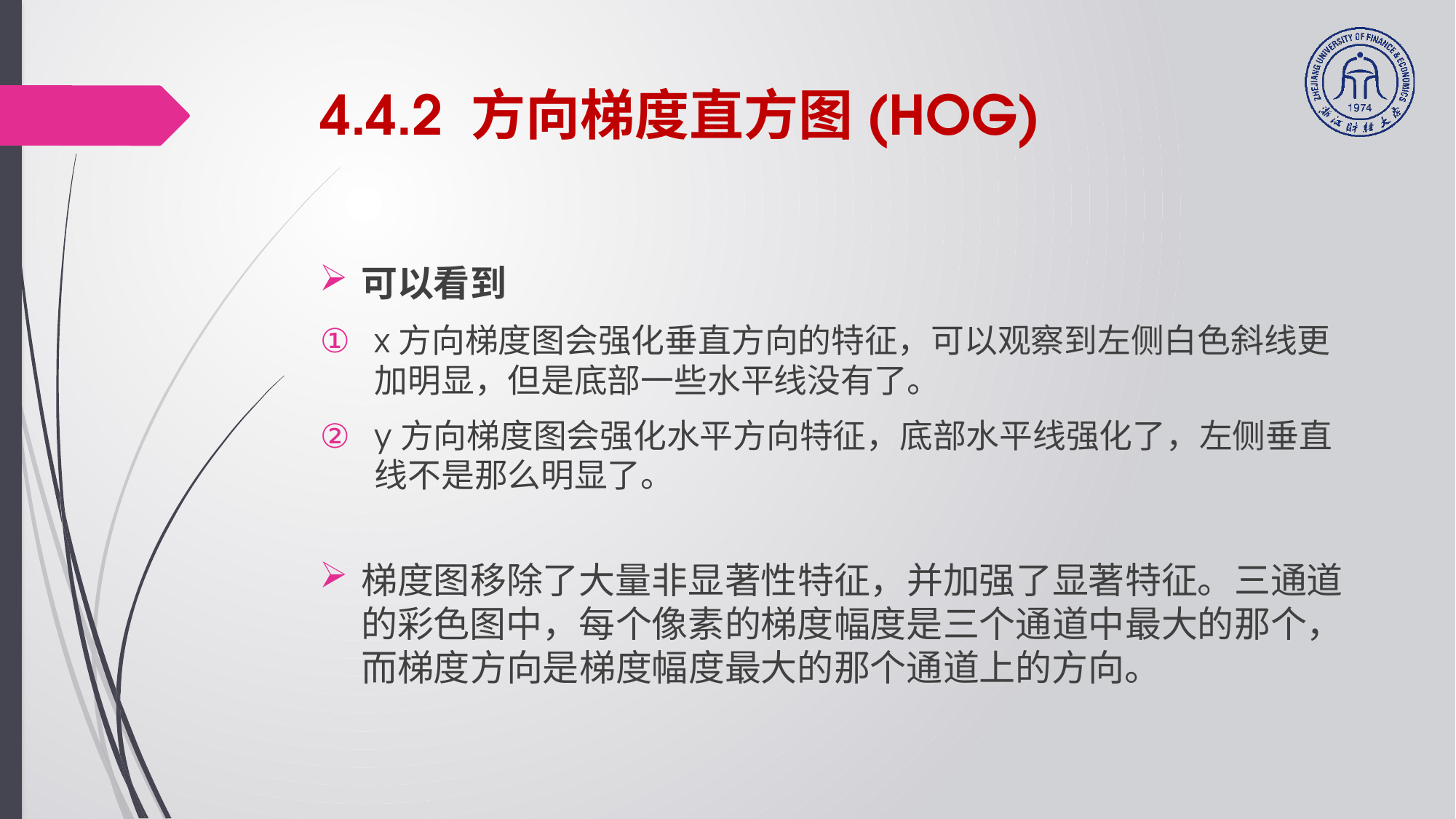

# 4.4.2 方向梯度直方图(HOG)
可以看到
x方向梯度图会强化垂直方向的特征，可以观察到左侧白色斜线更加明显，但是底部一些水平线没有了。
y方向梯度图会强化水平方向特征，底部水平线强化了，左侧垂直线不是那么明显了。

梯度图移除了大量非显著性特征，并加强了显著特征。三通道的彩色图中，每个像素的梯度幅度是三个通道中最大的那个，而梯度方向是梯度幅度最大的那个通道上的方向。